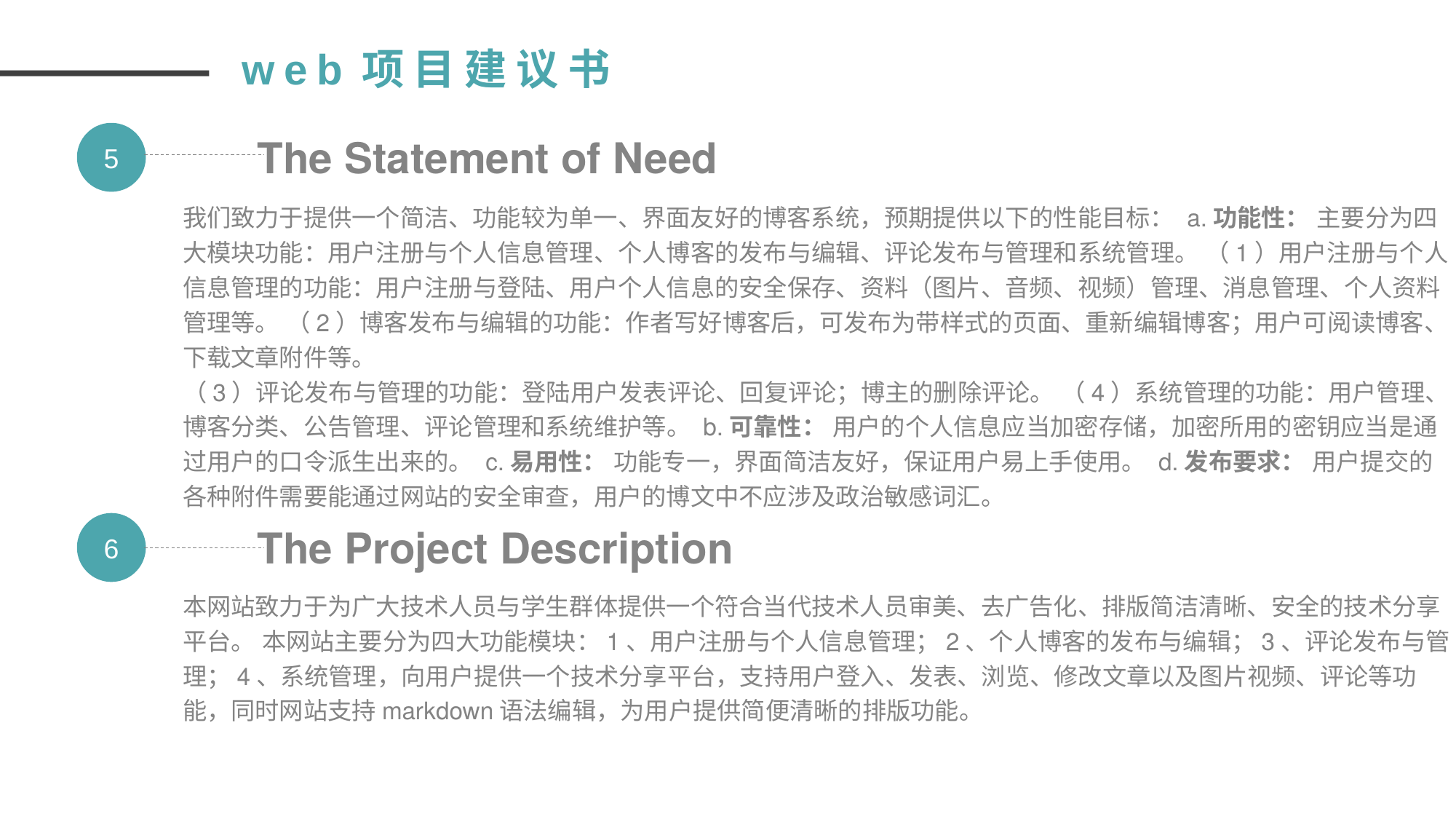

web项目建议书

5
The Statement of Need

我们致力于提供一个简洁、功能较为单一、界面友好的博客系统，预期提供以下的性能目标： a.功能性： 主要分为四大模块功能：用户注册与个人信息管理、个人博客的发布与编辑、评论发布与管理和系统管理。 （1）用户注册与个人信息管理的功能：用户注册与登陆、用户个人信息的安全保存、资料（图片、音频、视频）管理、消息管理、个人资料管理等。 （2）博客发布与编辑的功能：作者写好博客后，可发布为带样式的页面、重新编辑博客；用户可阅读博客、下载文章附件等。
（3）评论发布与管理的功能：登陆用户发表评论、回复评论；博主的删除评论。 （4）系统管理的功能：用户管理、博客分类、公告管理、评论管理和系统维护等。 b.可靠性： 用户的个人信息应当加密存储，加密所用的密钥应当是通过用户的口令派生出来的。 c.易用性： 功能专一，界面简洁友好，保证用户易上手使用。 d.发布要求： 用户提交的各种附件需要能通过网站的安全审查，用户的博文中不应涉及政治敏感词汇。

6
The Project Description

本网站致力于为广大技术人员与学生群体提供一个符合当代技术人员审美、去广告化、排版简洁清晰、安全的技术分享平台。 本网站主要分为四大功能模块：1、用户注册与个人信息管理；2、个人博客的发布与编辑；3、评论发布与管理；4、系统管理，向用户提供一个技术分享平台，支持用户登入、发表、浏览、修改文章以及图片视频、评论等功能，同时网站支持markdown语法编辑，为用户提供简便清晰的排版功能。